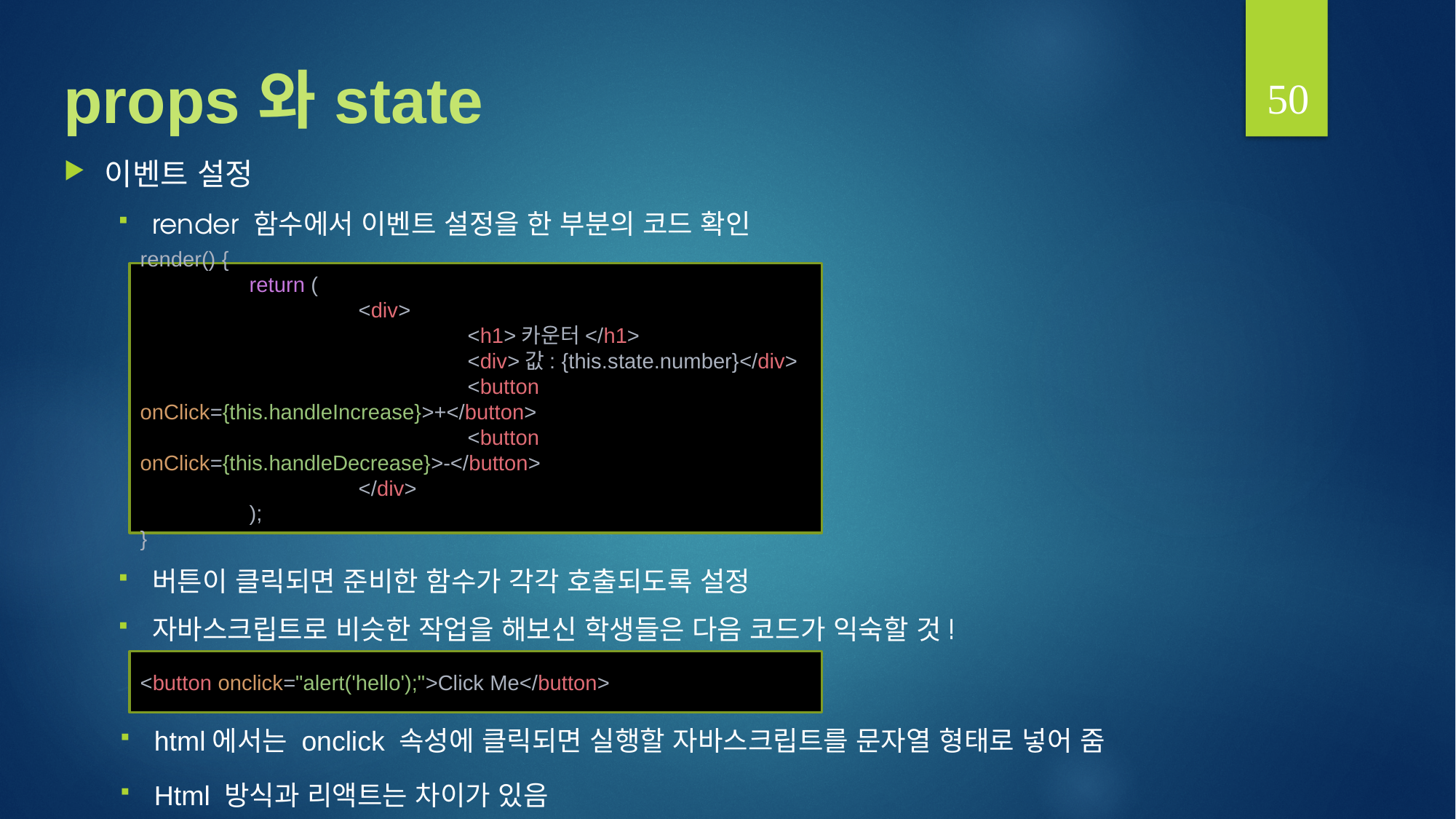

50
# props 와 state
이벤트 설정
render 함수에서 이벤트 설정을 한 부분의 코드 확인

버튼이 클릭되면 준비한 함수가 각각 호출되도록 설정
자바스크립트로 비슷한 작업을 해보신 학생들은 다음 코드가 익숙할 것!

render() {
	return (
		<div>
			<h1>카운터</h1>
			<div>값: {this.state.number}</div>
			<button onClick={this.handleIncrease}>+</button>
			<button onClick={this.handleDecrease}>-</button>
		</div>
	);
}
<button onclick="alert('hello');">Click Me</button>
html에서는 onclick 속성에 클릭되면 실행할 자바스크립트를 문자열 형태로 넣어 줌
Html 방식과 리액트는 차이가 있음